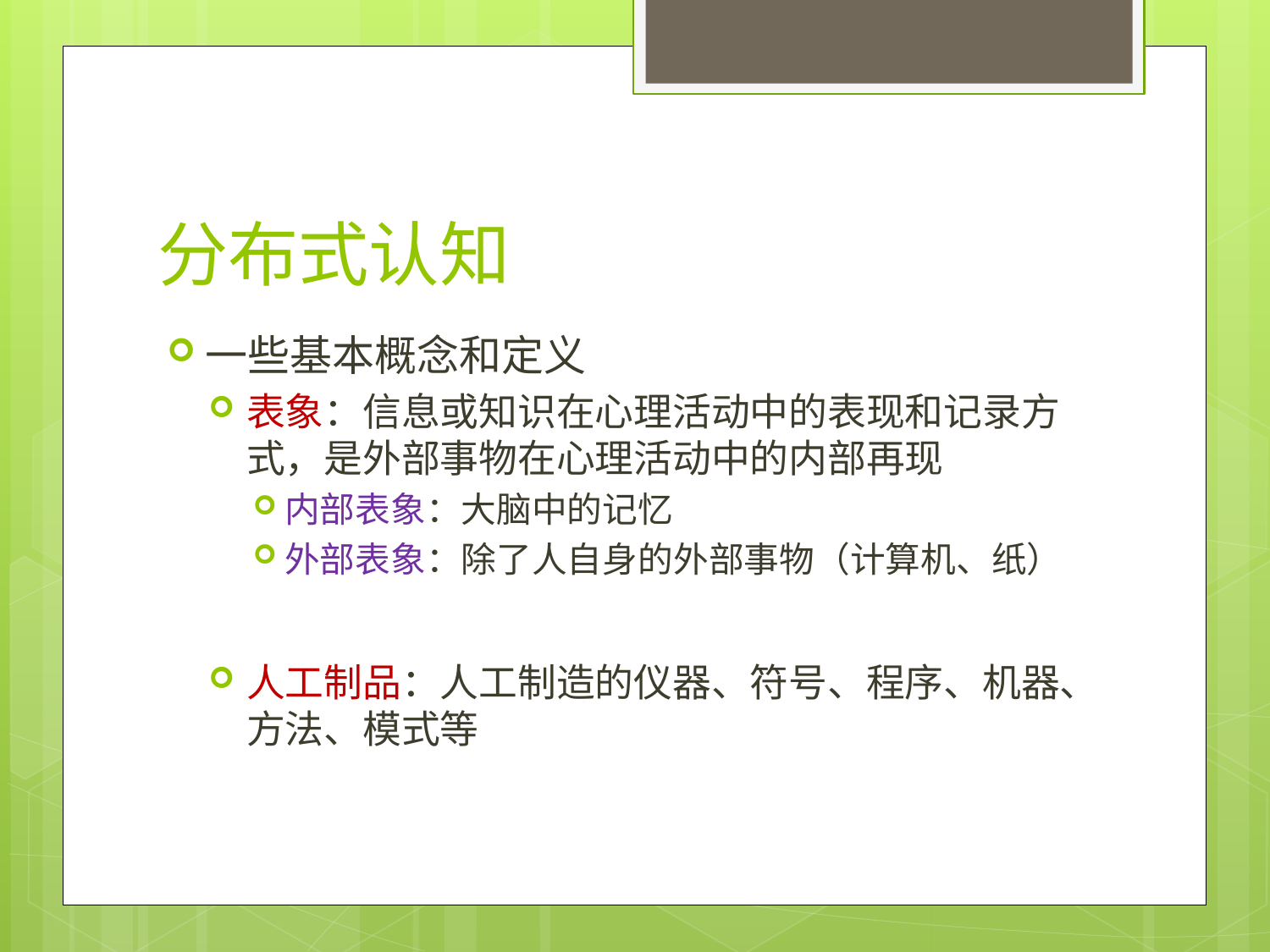

# 分布式认知
一些基本概念和定义
表象：信息或知识在心理活动中的表现和记录方式，是外部事物在心理活动中的内部再现
内部表象：大脑中的记忆
外部表象：除了人自身的外部事物（计算机、纸）

人工制品：人工制造的仪器、符号、程序、机器、方法、模式等